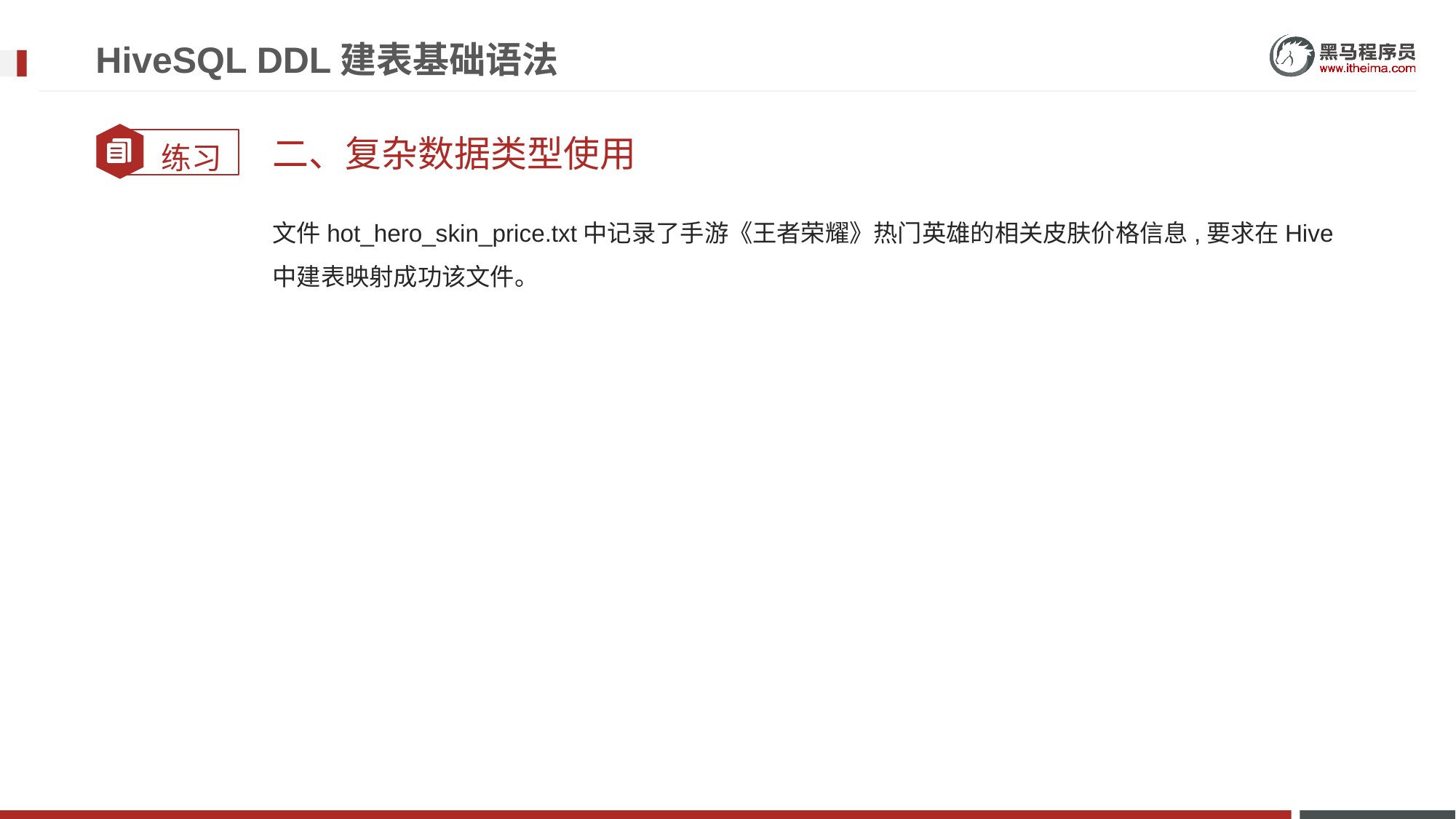

# HiveSQL DDL建表基础语法
二、复杂数据类型使用
文件hot_hero_skin_price.txt中记录了手游《王者荣耀》热门英雄的相关皮肤价格信息,要求在Hive中建表映射成功该文件。